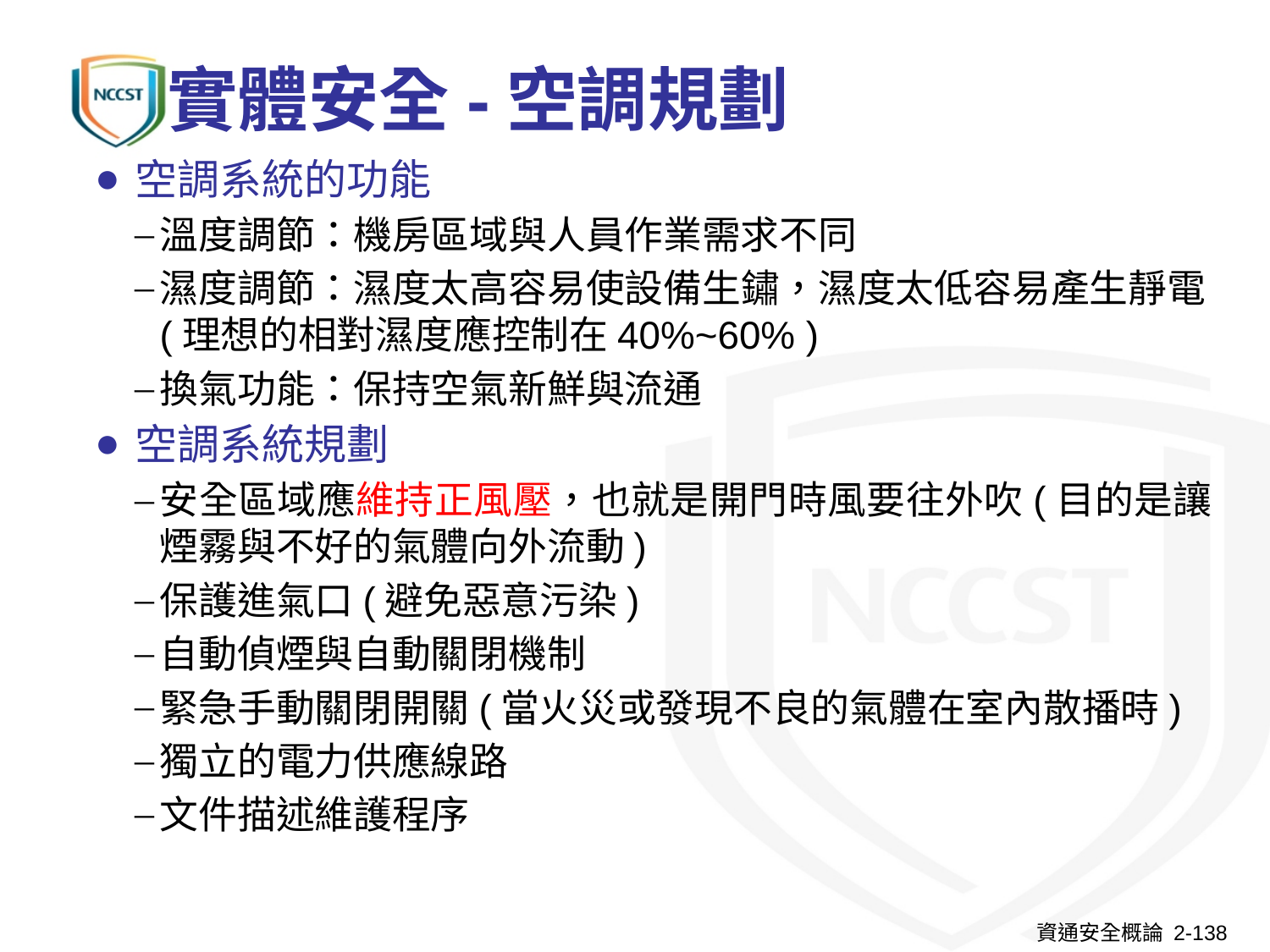

# 實體安全-空調規劃
空調系統的功能
溫度調節：機房區域與人員作業需求不同
濕度調節：濕度太高容易使設備生鏽，濕度太低容易產生靜電(理想的相對濕度應控制在40%~60% )
換氣功能：保持空氣新鮮與流通
空調系統規劃
安全區域應維持正風壓，也就是開門時風要往外吹(目的是讓煙霧與不好的氣體向外流動)
保護進氣口(避免惡意污染)
自動偵煙與自動關閉機制
緊急手動關閉開關(當火災或發現不良的氣體在室內散播時)
獨立的電力供應線路
文件描述維護程序